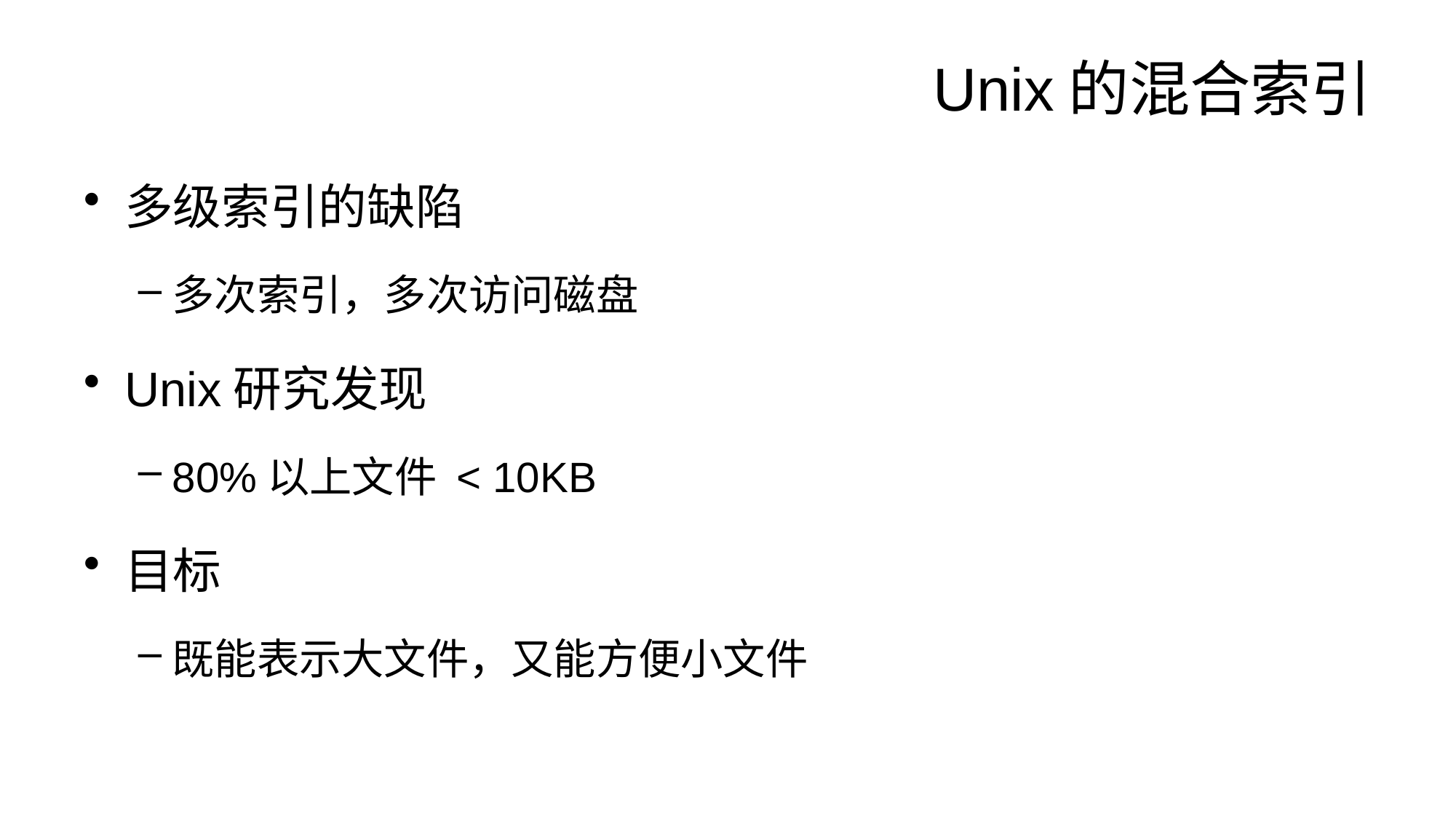

# Unix的混合索引
多级索引的缺陷
多次索引，多次访问磁盘
Unix研究发现
80%以上文件 < 10KB
目标
既能表示大文件，又能方便小文件